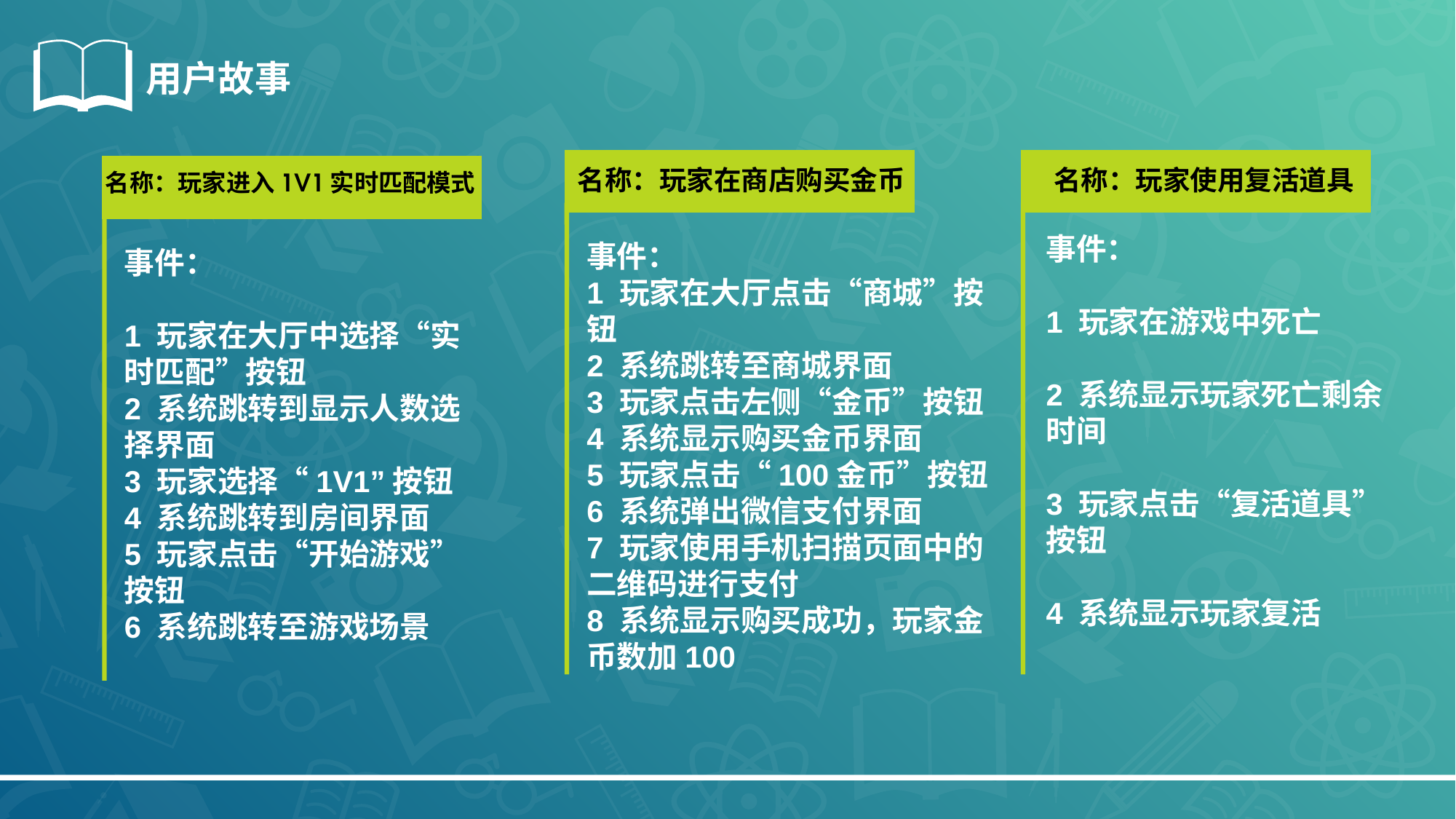

用户故事

名称：玩家在商店购买金币

名称：玩家使用复活道具

名称：玩家进入1V1实时匹配模式

事件：

1 玩家在游戏中死亡

2 系统显示玩家死亡剩余时间

3 玩家点击“复活道具”按钮

4 系统显示玩家复活
事件：
1 玩家在大厅点击“商城”按钮
2 系统跳转至商城界面
3 玩家点击左侧“金币”按钮
4 系统显示购买金币界面
5 玩家点击“100金币”按钮
6 系统弹出微信支付界面
7 玩家使用手机扫描页面中的二维码进行支付
8 系统显示购买成功，玩家金币数加100
事件：

1 玩家在大厅中选择“实时匹配”按钮
2 系统跳转到显示人数选择界面
3 玩家选择“1V1”按钮
4 系统跳转到房间界面
5 玩家点击“开始游戏”按钮
6 系统跳转至游戏场景